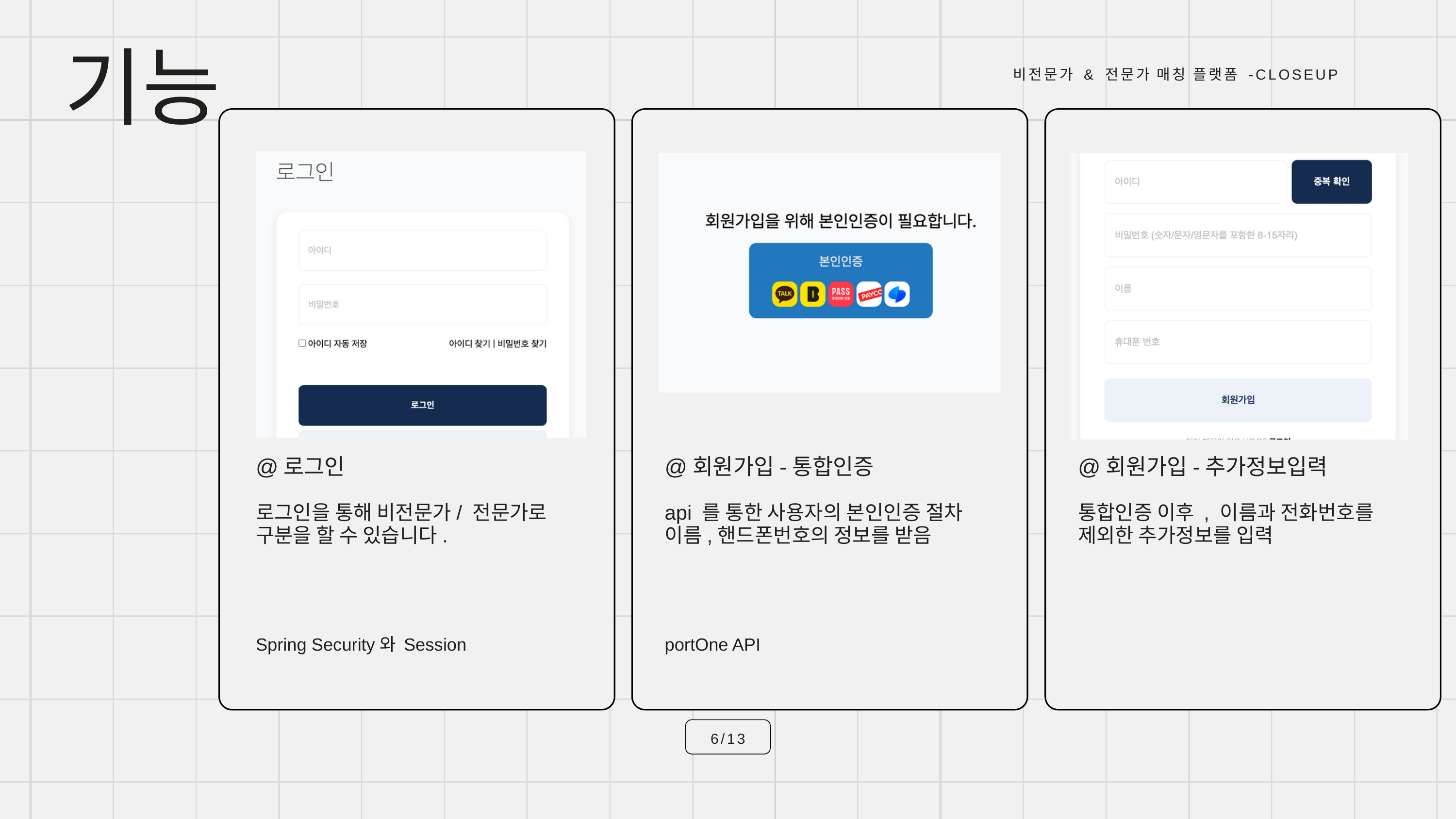

기능
비전문가 & 전문가 매칭 플랫폼 -CLOSEUP

@로그인

로그인을 통해 비전문가/ 전문가로 구분을 할 수 있습니다.

Spring Security와 Session
@회원가입-통합인증

api 를 통한 사용자의 본인인증 절차
이름,핸드폰번호의 정보를 받음

portOne API
@회원가입-추가정보입력

통합인증 이후 , 이름과 전화번호를 제외한 추가정보를 입력

6/13